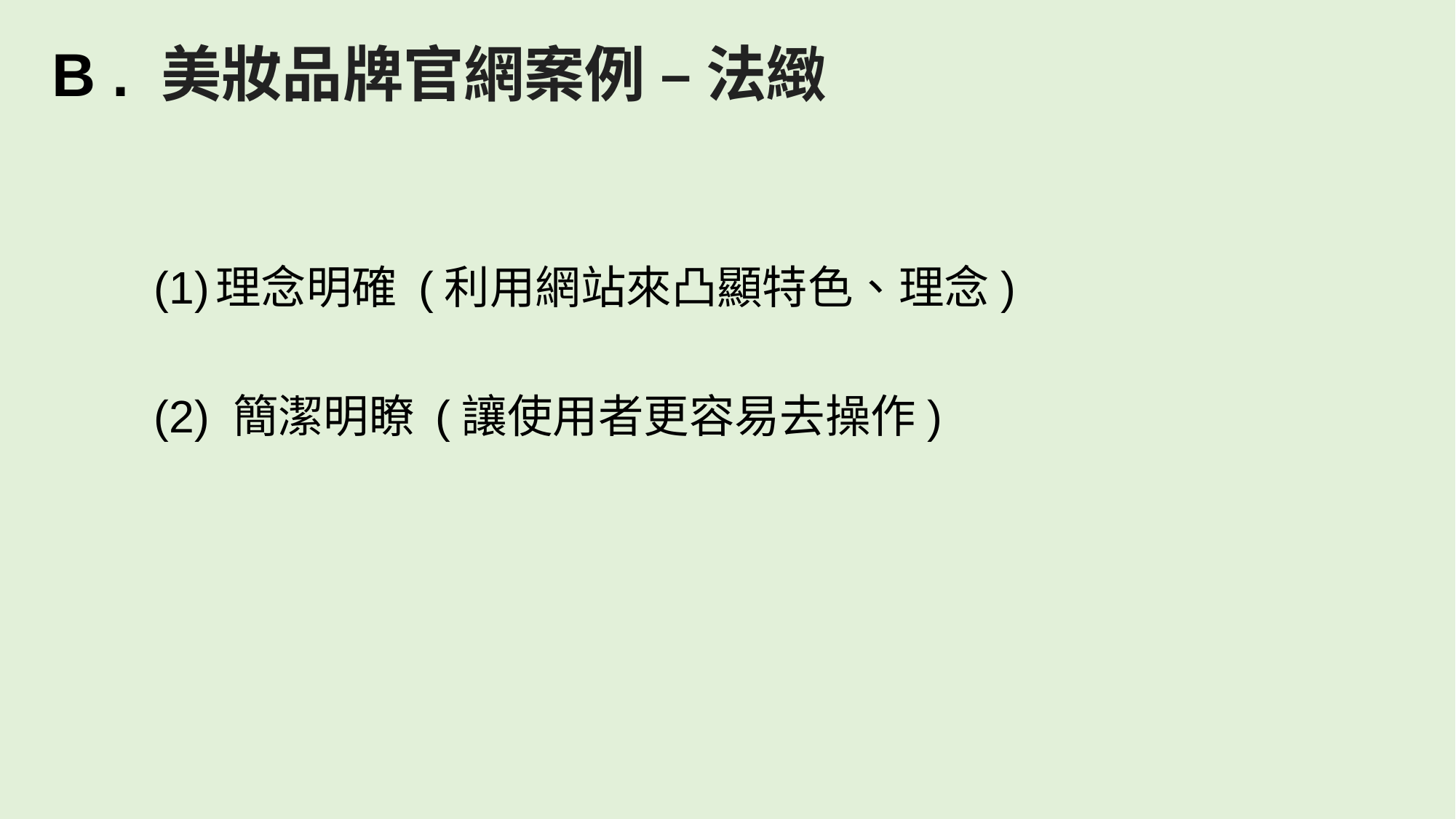

B . 美妝品牌官網案例 – 法緻

理念明確 (利用網站來凸顯特色、理念)

(2) 簡潔明瞭 (讓使用者更容易去操作)